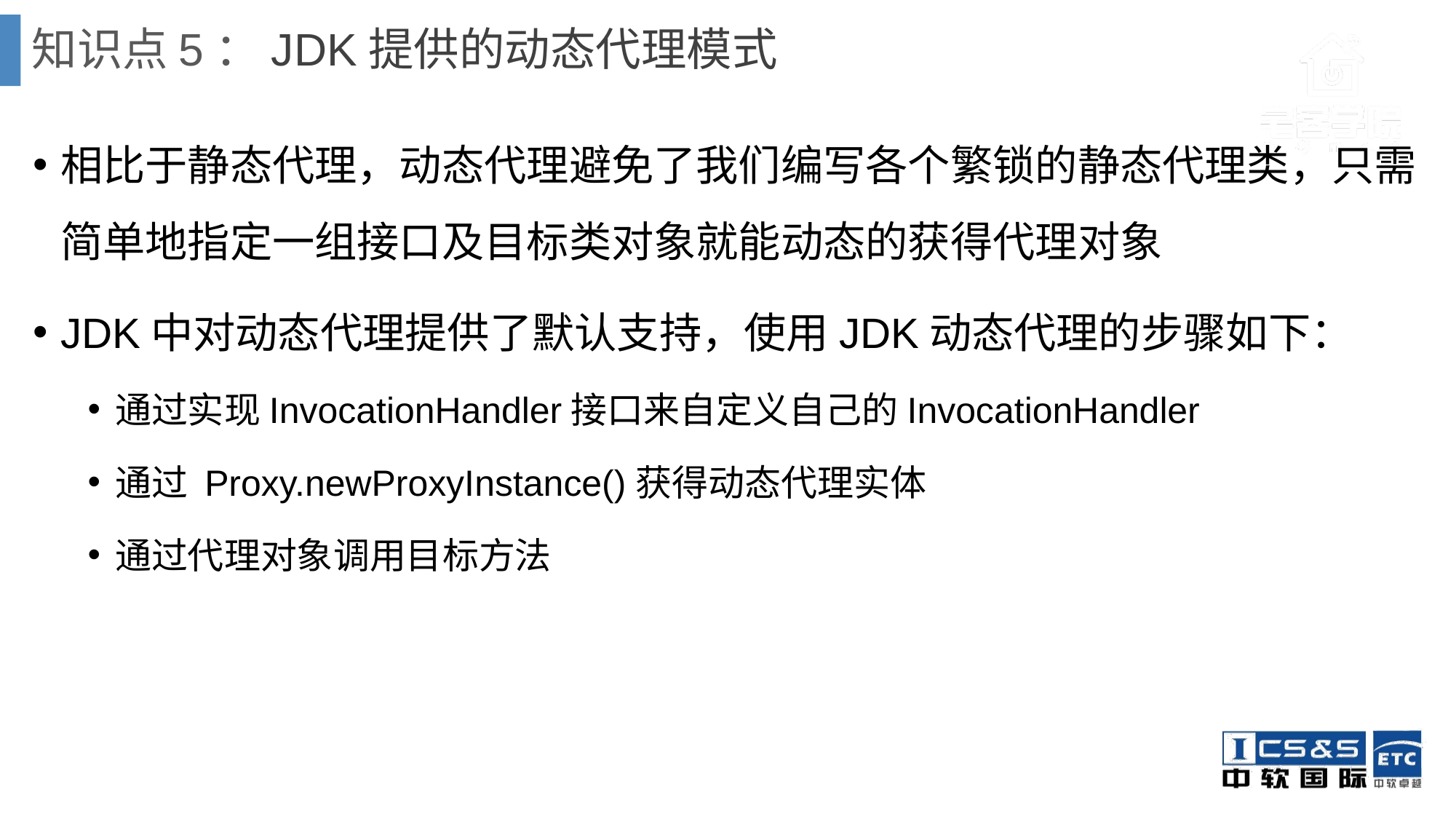

# 知识点5：JDK提供的动态代理模式
相比于静态代理，动态代理避免了我们编写各个繁锁的静态代理类，只需简单地指定一组接口及目标类对象就能动态的获得代理对象
JDK中对动态代理提供了默认支持，使用JDK动态代理的步骤如下：
通过实现InvocationHandler接口来自定义自己的InvocationHandler
通过 Proxy.newProxyInstance()获得动态代理实体
通过代理对象调用目标方法